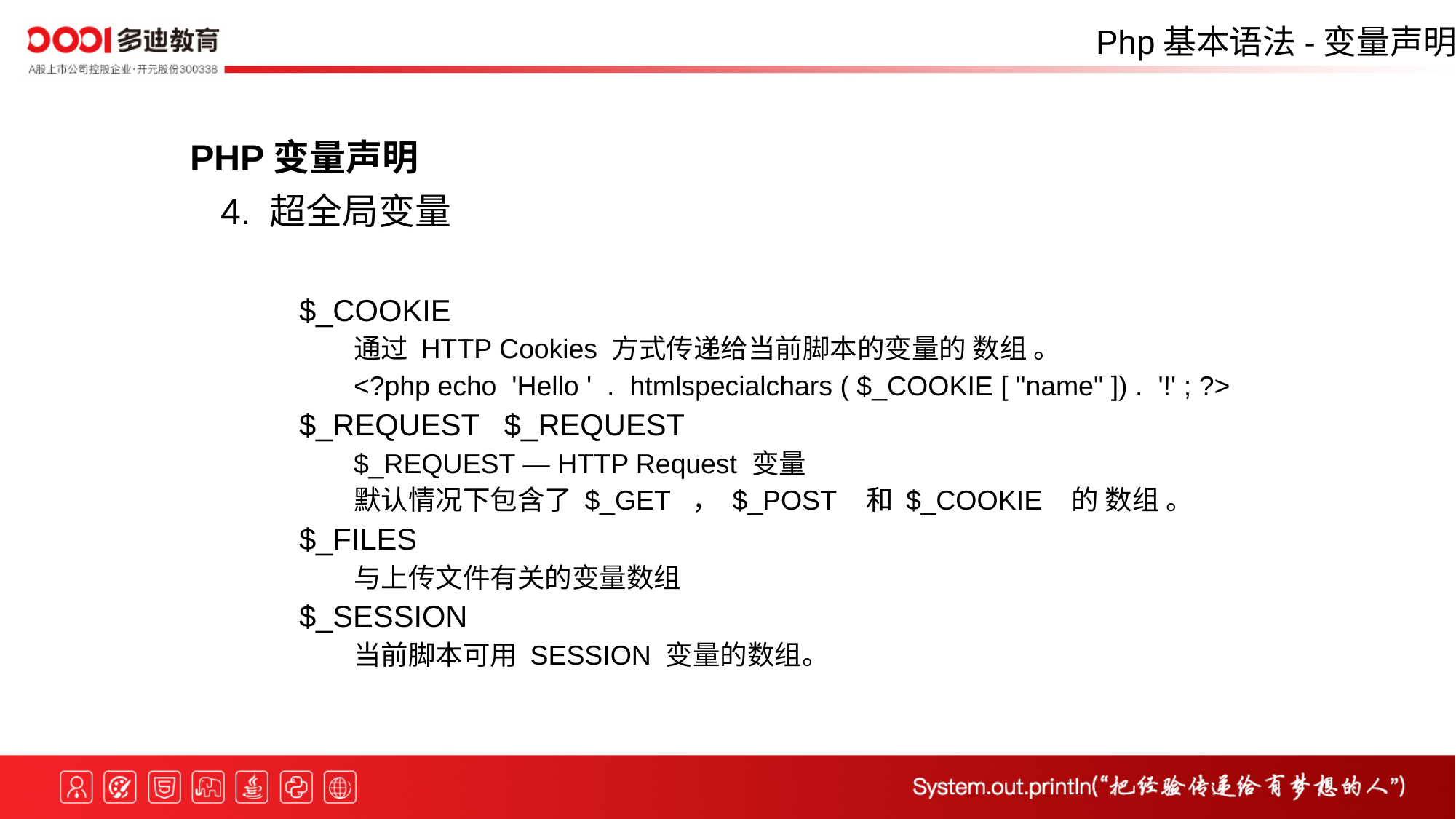

Php基本语法-变量声明
PHP变量声明
   4. 超全局变量

$_COOKIE
通过 HTTP Cookies 方式传递给当前脚本的变量的 数组 。
<?php echo  'Hello '  .  htmlspecialchars ( $_COOKIE [ "name" ]) .  '!' ; ?>
$_REQUEST   $_REQUEST
$_REQUEST — HTTP Request 变量
默认情况下包含了 $_GET  ， $_POST   和 $_COOKIE   的 数组 。
$_FILES
与上传文件有关的变量数组
$_SESSION
当前脚本可用 SESSION 变量的数组。